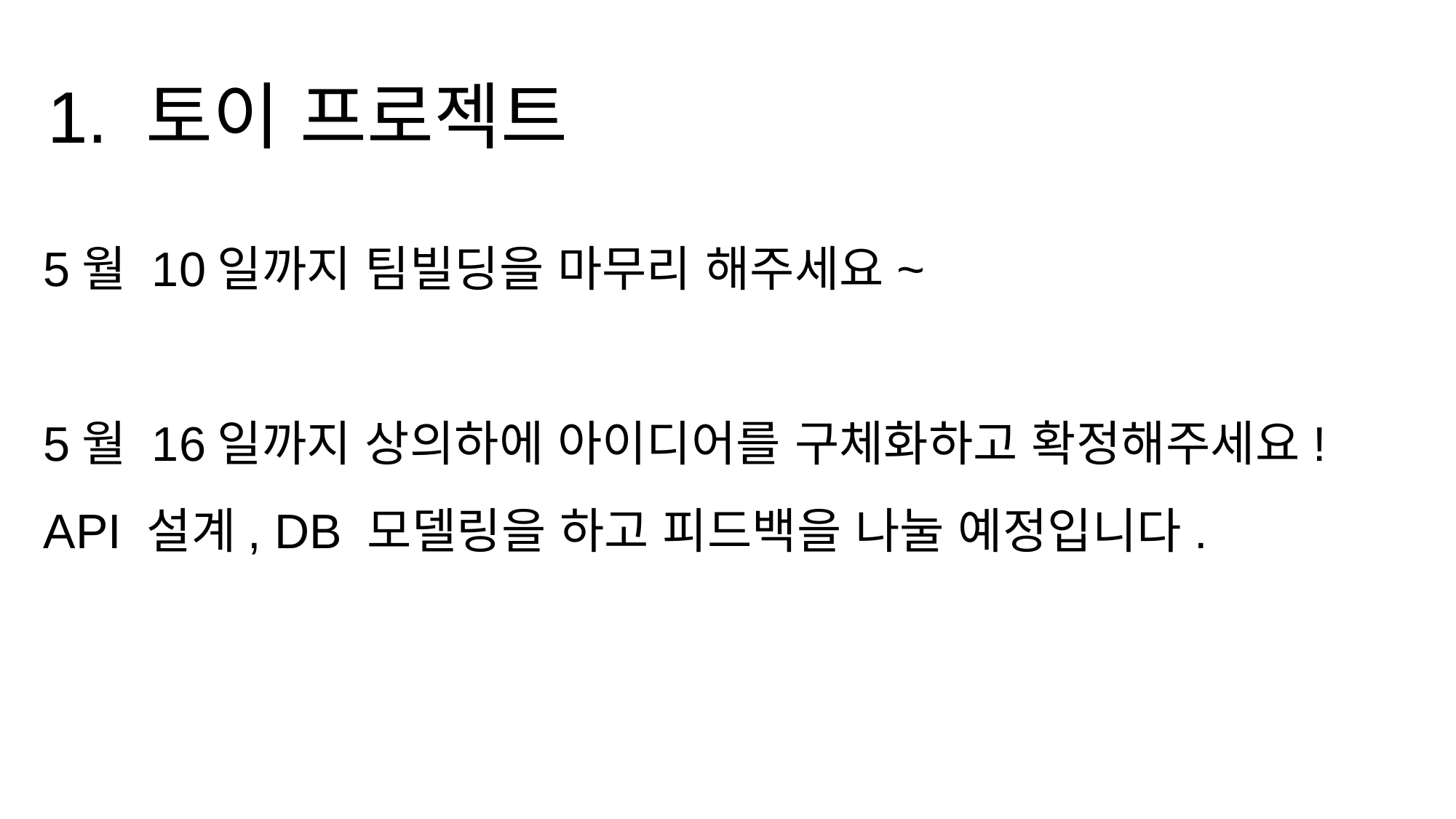

1. 토이 프로젝트
5월 10일까지 팀빌딩을 마무리 해주세요~

5월 16일까지 상의하에 아이디어를 구체화하고 확정해주세요!
API 설계, DB 모델링을 하고 피드백을 나눌 예정입니다.